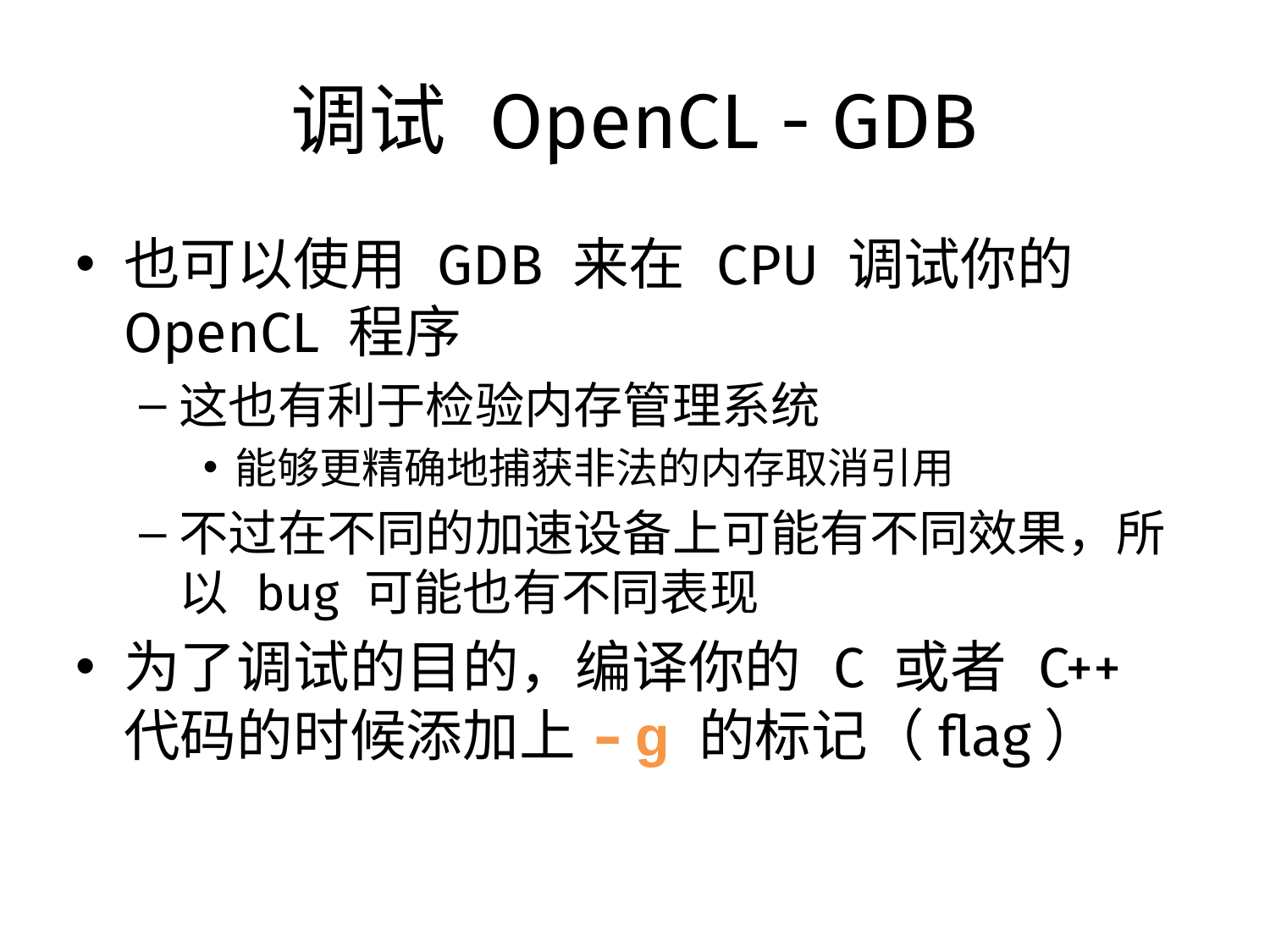

调试 OpenCL - GDB
也可以使用 GDB 来在 CPU 调试你的 OpenCL 程序
这也有利于检验内存管理系统
能够更精确地捕获非法的内存取消引用
不过在不同的加速设备上可能有不同效果，所以 bug 可能也有不同表现
为了调试的目的，编译你的 C 或者 C++ 代码的时候添加上 –g 的标记（flag）